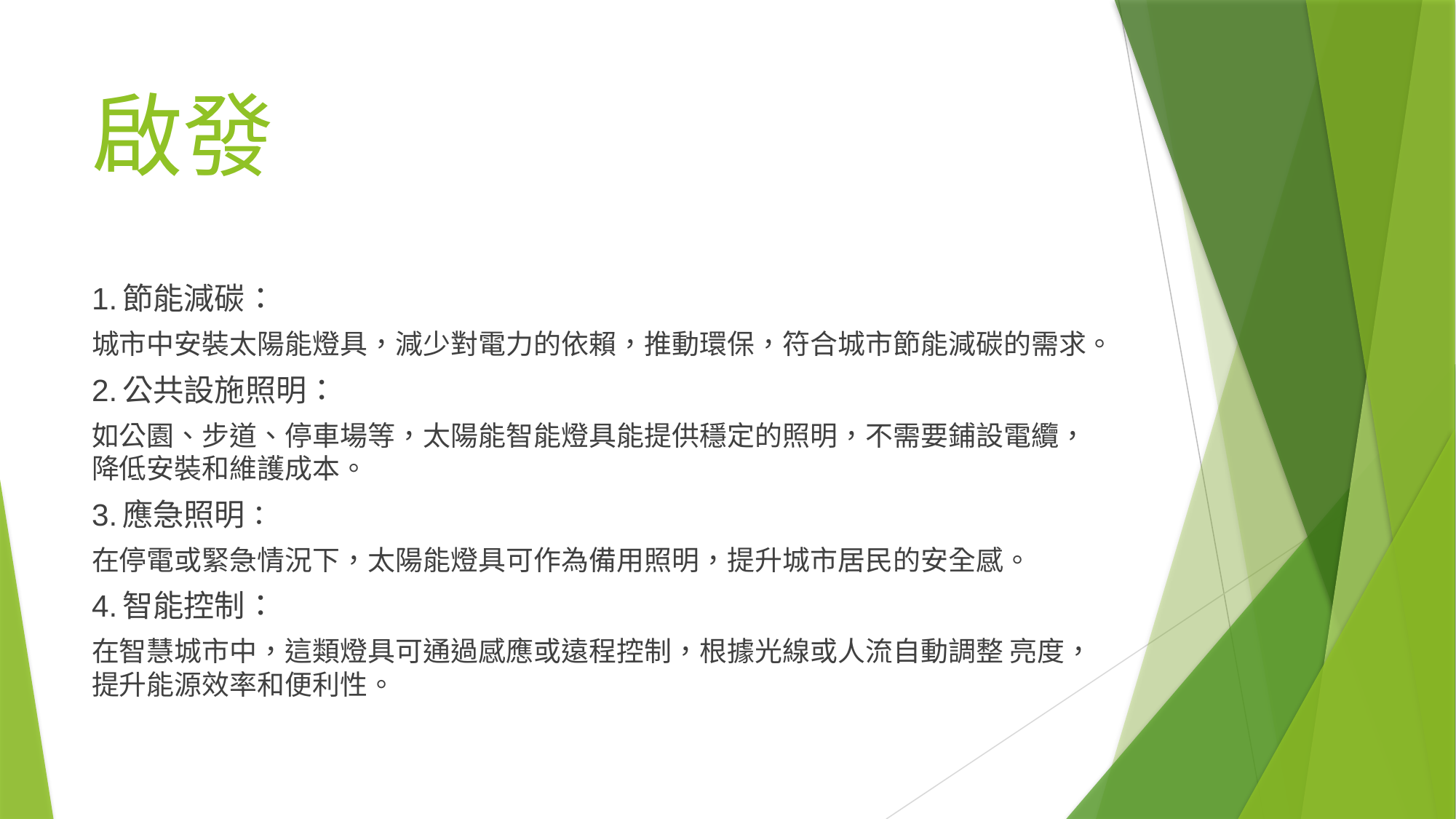

# 啟發
1.節能減碳：
城市中安裝太陽能燈具，減少對電力的依賴，推動環保，符合城市節能減碳的需求。
2.公共設施照明：
如公園、步道、停車場等，太陽能智能燈具能提供穩定的照明，不需要鋪設電纜，降低安裝和維護成本。
3.應急照明：
在停電或緊急情況下，太陽能燈具可作為備用照明，提升城市居民的安全感。
4.智能控制：
在智慧城市中，這類燈具可通過感應或遠程控制，根據光線或人流自動調整 亮度，提升能源效率和便利性。